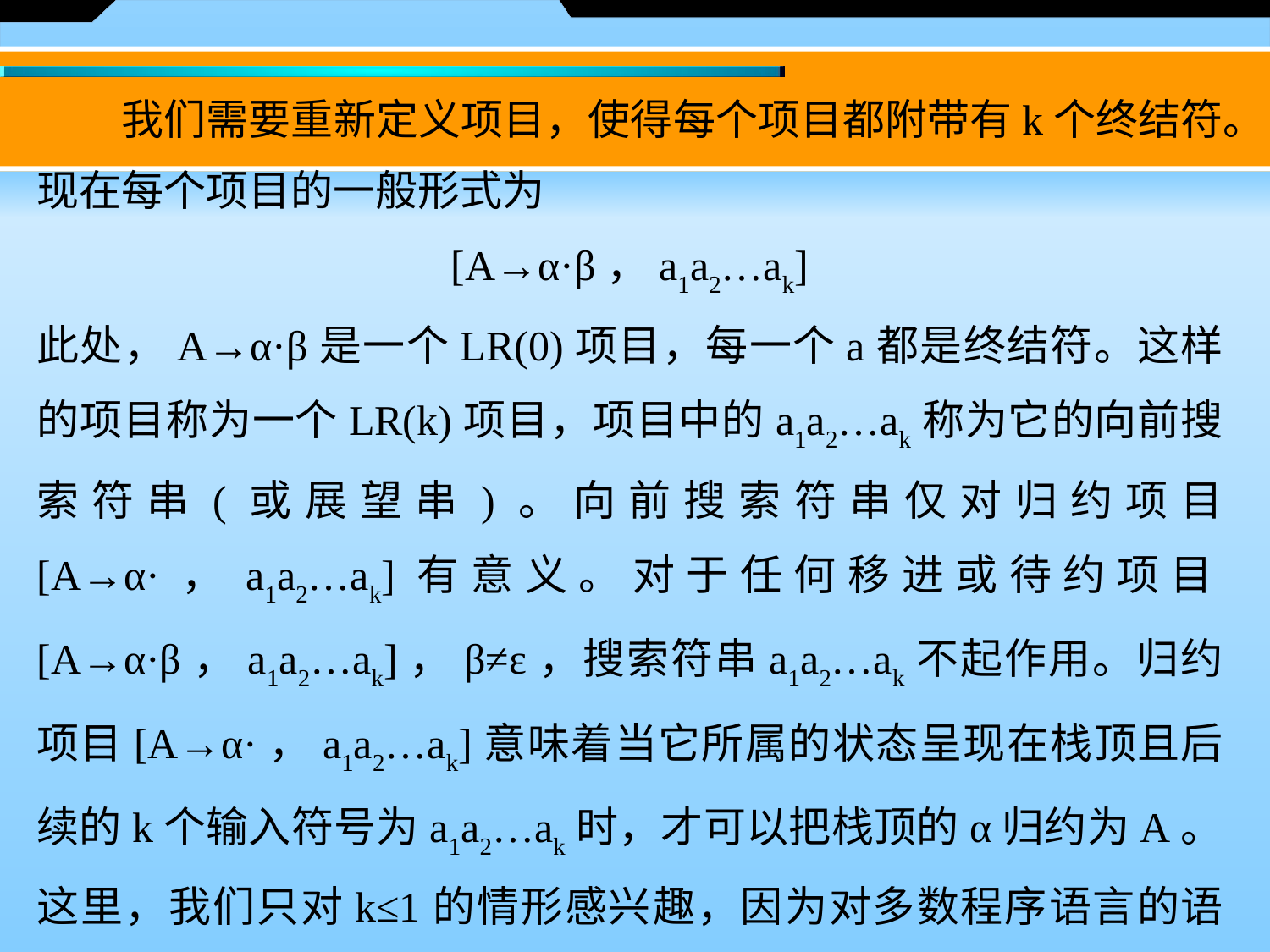

我们需要重新定义项目，使得每个项目都附带有k个终结符。现在每个项目的一般形式为
[A→α·β，a1a2…ak]
此处，A→α·β是一个LR(0)项目，每一个a都是终结符。这样的项目称为一个LR(k)项目，项目中的a1a2…ak称为它的向前搜索符串(或展望串)。向前搜索符串仅对归约项目 [A→α·，a1a2…ak]有意义。对于任何移进或待约项目[A→α·β，a1a2…ak]，β≠ε，搜索符串a1a2…ak不起作用。归约项目[A→α·，a1a2…ak]意味着当它所属的状态呈现在栈顶且后续的k个输入符号为a1a2…ak时，才可以把栈顶的α归约为A。这里，我们只对k≤1的情形感兴趣，因为对多数程序语言的语法来说，向前搜索（展望）一个符号就基本可以确定“移进”或“归约”了。